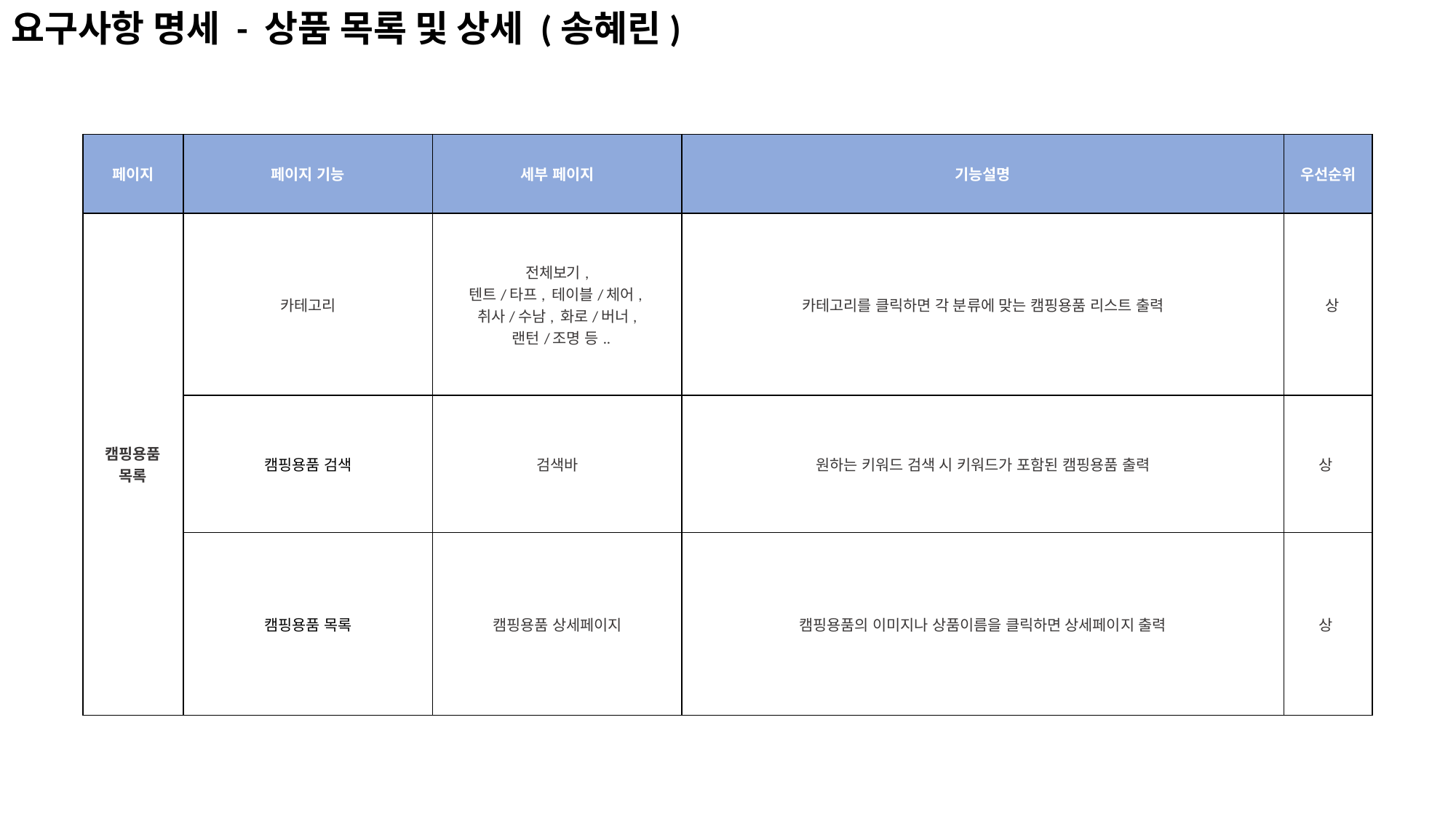

요구사항 명세 - 상품 목록 및 상세 (송혜린)
| 페이지 | 페이지 기능 | 세부 페이지 | 기능설명 | 우선순위 |
| --- | --- | --- | --- | --- |
| 캠핑용품 목록 | 카테고리 | 전체보기, 텐트/타프, 테이블/체어, 취사/수남, 화로/버너, 랜턴/조명 등.. | 카테고리를 클릭하면 각 분류에 맞는 캠핑용품 리스트 출력 | 상 |
|  | 캠핑용품 검색 | 검색바 | 원하는 키워드 검색 시 키워드가 포함된 캠핑용품 출력 | 상 |
|  | 캠핑용품 목록 | 캠핑용품 상세페이지 | 캠핑용품의 이미지나 상품이름을 클릭하면 상세페이지 출력 | 상 |